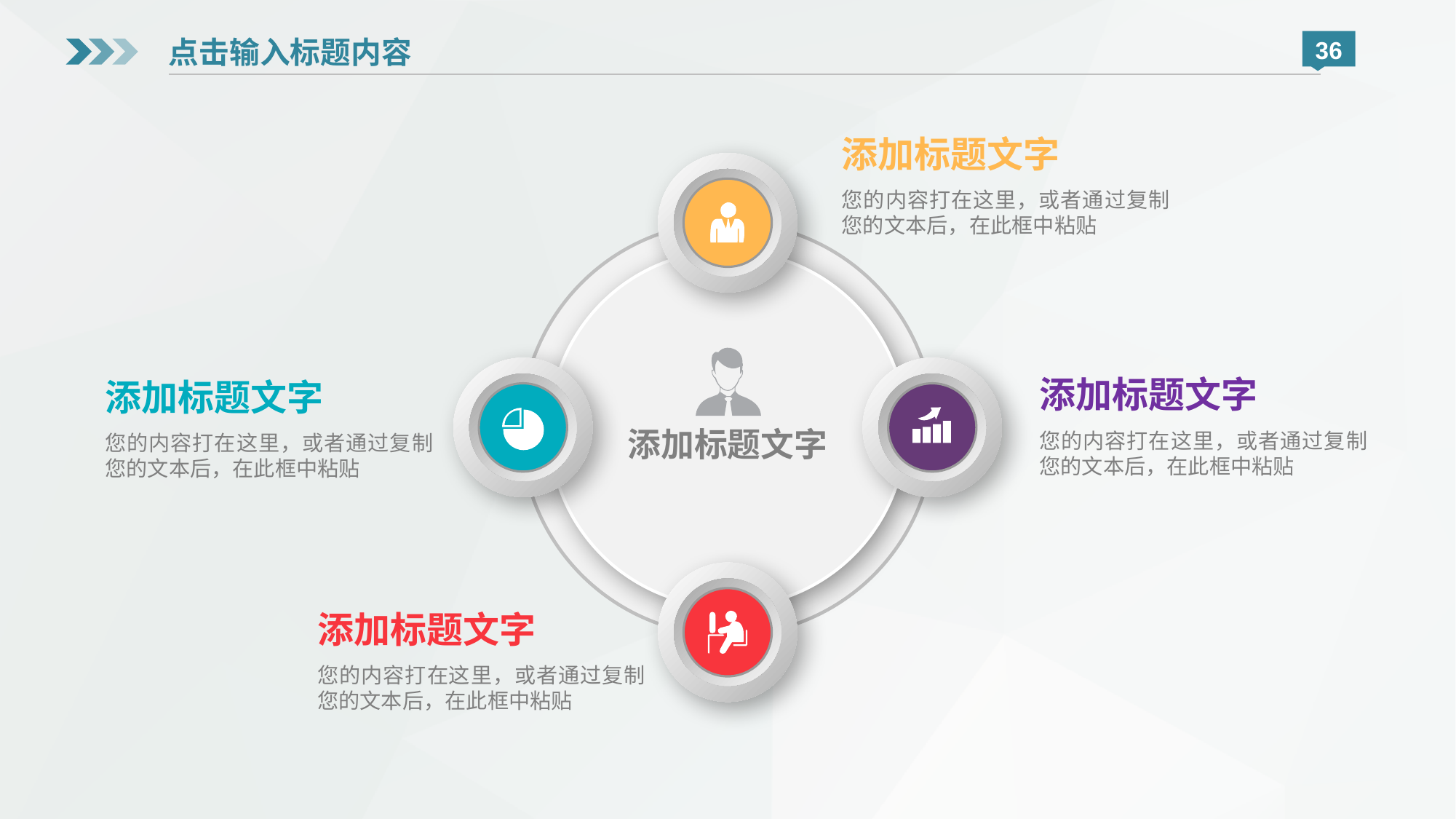

点击输入标题内容
36

添加标题文字
您的内容打在这里，或者通过复制您的文本后，在此框中粘贴

添加标题文字
您的内容打在这里，或者通过复制您的文本后，在此框中粘贴
添加标题文字
您的内容打在这里，或者通过复制您的文本后，在此框中粘贴

添加标题文字

添加标题文字
您的内容打在这里，或者通过复制您的文本后，在此框中粘贴